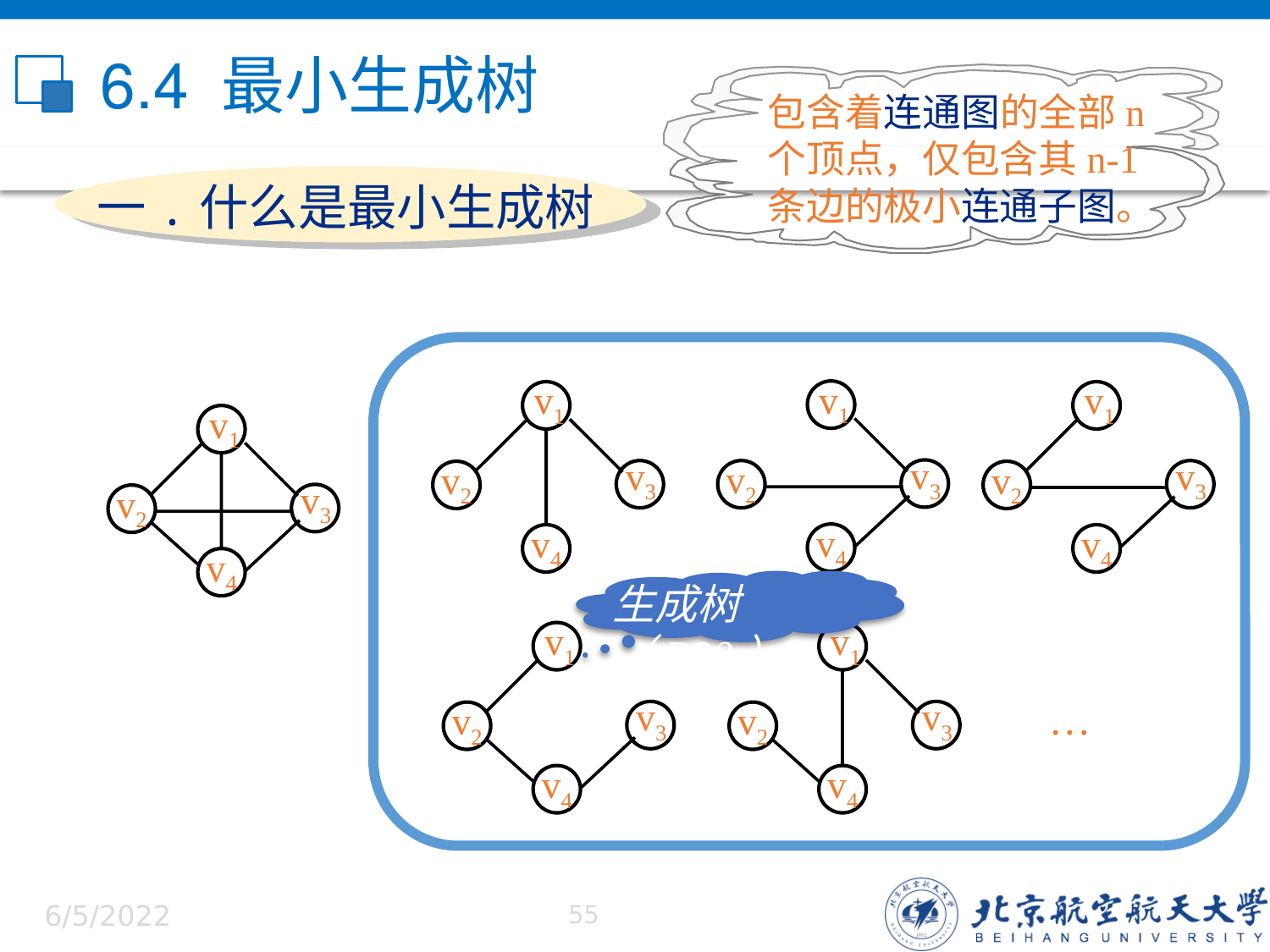

# 6.4 最小生成树

包含着连通图的全部n
个顶点，仅包含其n-1
条边的极小连通子图。

一.什么是最小生成树

生成树（P20）
v1
v1

v3
v2

v4

v1

v3
v3
v2
v2

v4
v4

v1
v1

v3
v3
…
v2
v2

v4
v4

v1

v3
v2

v4

6/5/2022
55